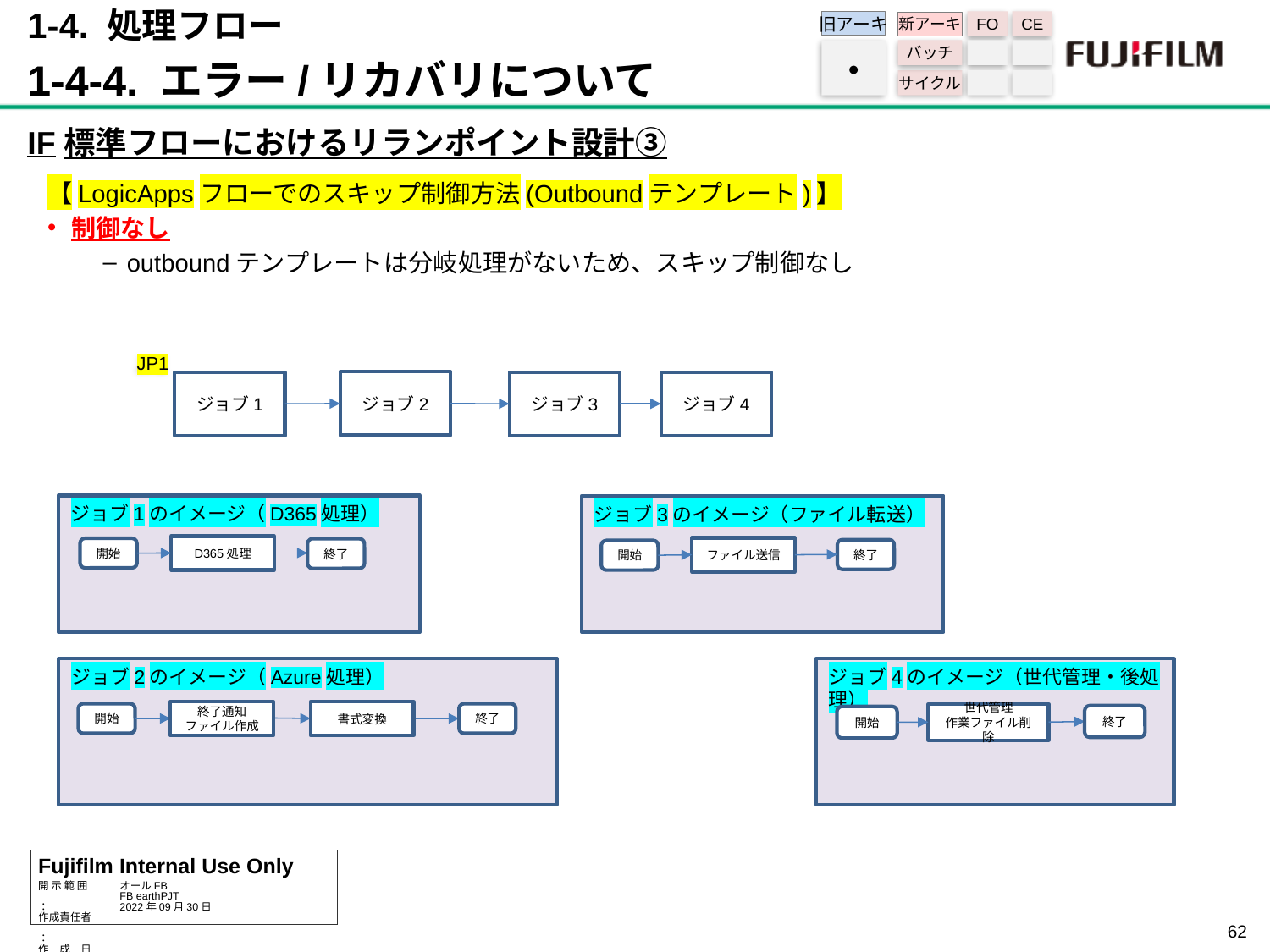

1-4. 処理フロー
1-4-4. エラー/リカバリについて
旧アーキ
FO
CE
新アーキ
バッチ

サイクル

●
IF標準フローにおけるリランポイント設計③
【LogicAppsフローでのスキップ制御方法(Outboundテンプレート)】
制御なし
outboundテンプレートは分岐処理がないため、スキップ制御なし
JP1
ジョブ2
ジョブ3
ジョブ4
ジョブ1
ジョブ1のイメージ（D365処理）
ジョブ3のイメージ（ファイル転送）
ファイル送信
終了
開始
D365処理
開始
終了
ジョブ4のイメージ（世代管理・後処理）
世代管理
作業ファイル削除
終了
開始
ジョブ2のイメージ（Azure処理）
終了通知
ファイル作成
書式変換
開始
終了
62